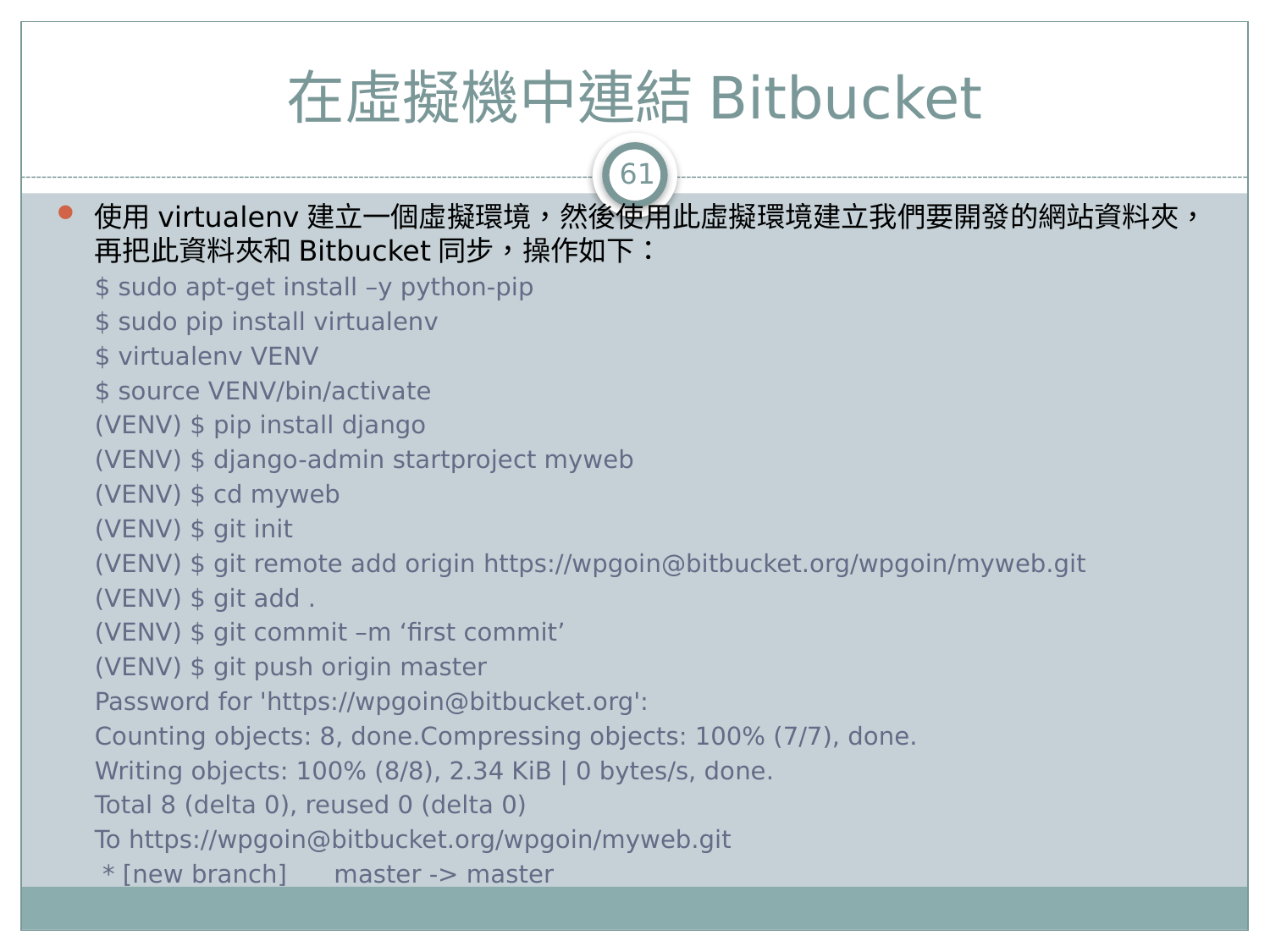

# 在虛擬機中連結Bitbucket
61
使用virtualenv建立一個虛擬環境，然後使用此虛擬環境建立我們要開發的網站資料夾，再把此資料夾和Bitbucket同步，操作如下：
$ sudo apt-get install –y python-pip
$ sudo pip install virtualenv
$ virtualenv VENV
$ source VENV/bin/activate
(VENV) $ pip install django
(VENV) $ django-admin startproject myweb
(VENV) $ cd myweb
(VENV) $ git init
(VENV) $ git remote add origin https://wpgoin@bitbucket.org/wpgoin/myweb.git
(VENV) $ git add .
(VENV) $ git commit –m ‘first commit’
(VENV) $ git push origin master
Password for 'https://wpgoin@bitbucket.org':
Counting objects: 8, done.Compressing objects: 100% (7/7), done.
Writing objects: 100% (8/8), 2.34 KiB | 0 bytes/s, done.
Total 8 (delta 0), reused 0 (delta 0)
To https://wpgoin@bitbucket.org/wpgoin/myweb.git
 * [new branch]      master -> master